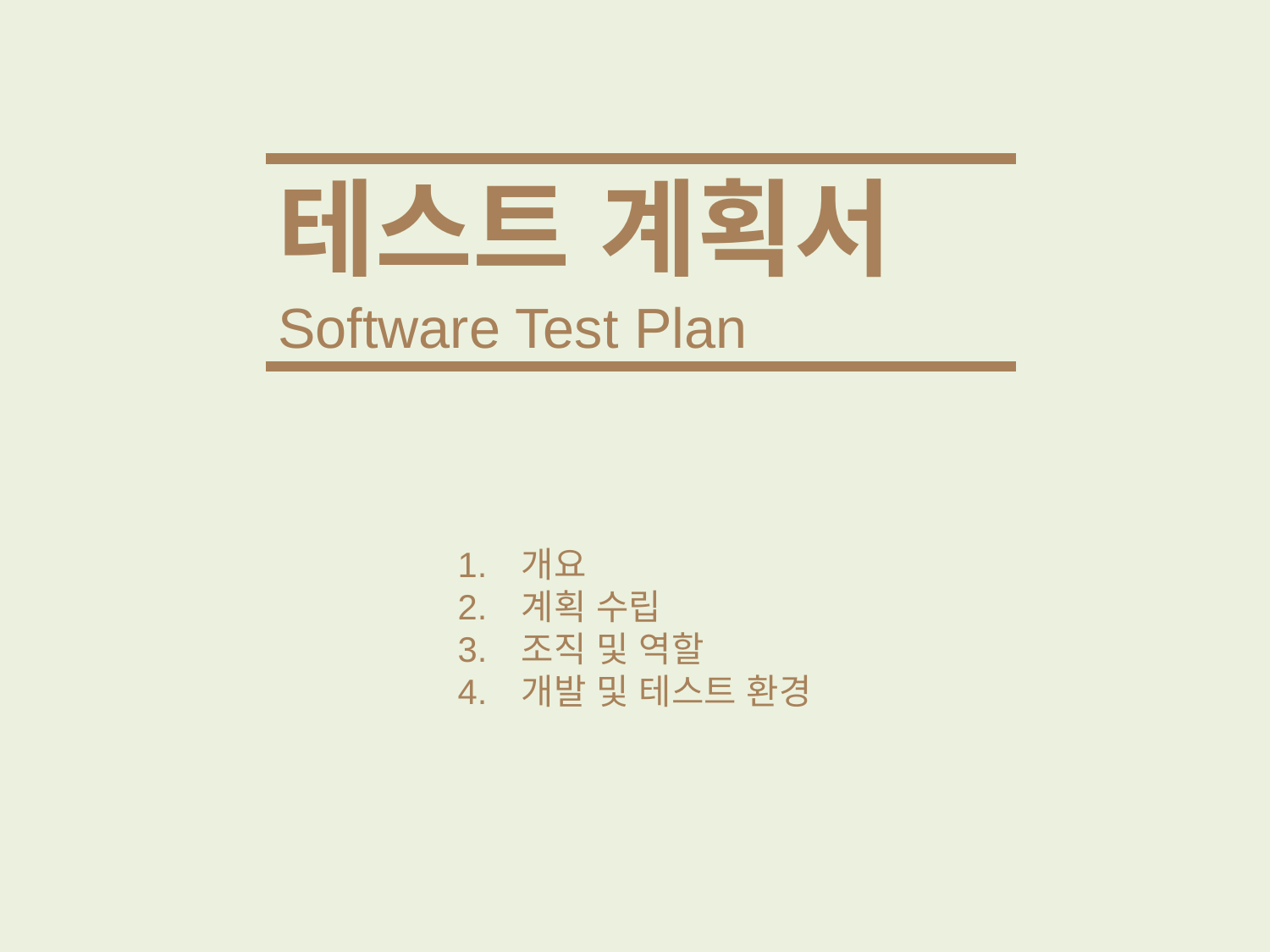

테스트 계획서
Software Test Plan
개요
계획 수립
조직 및 역할
개발 및 테스트 환경